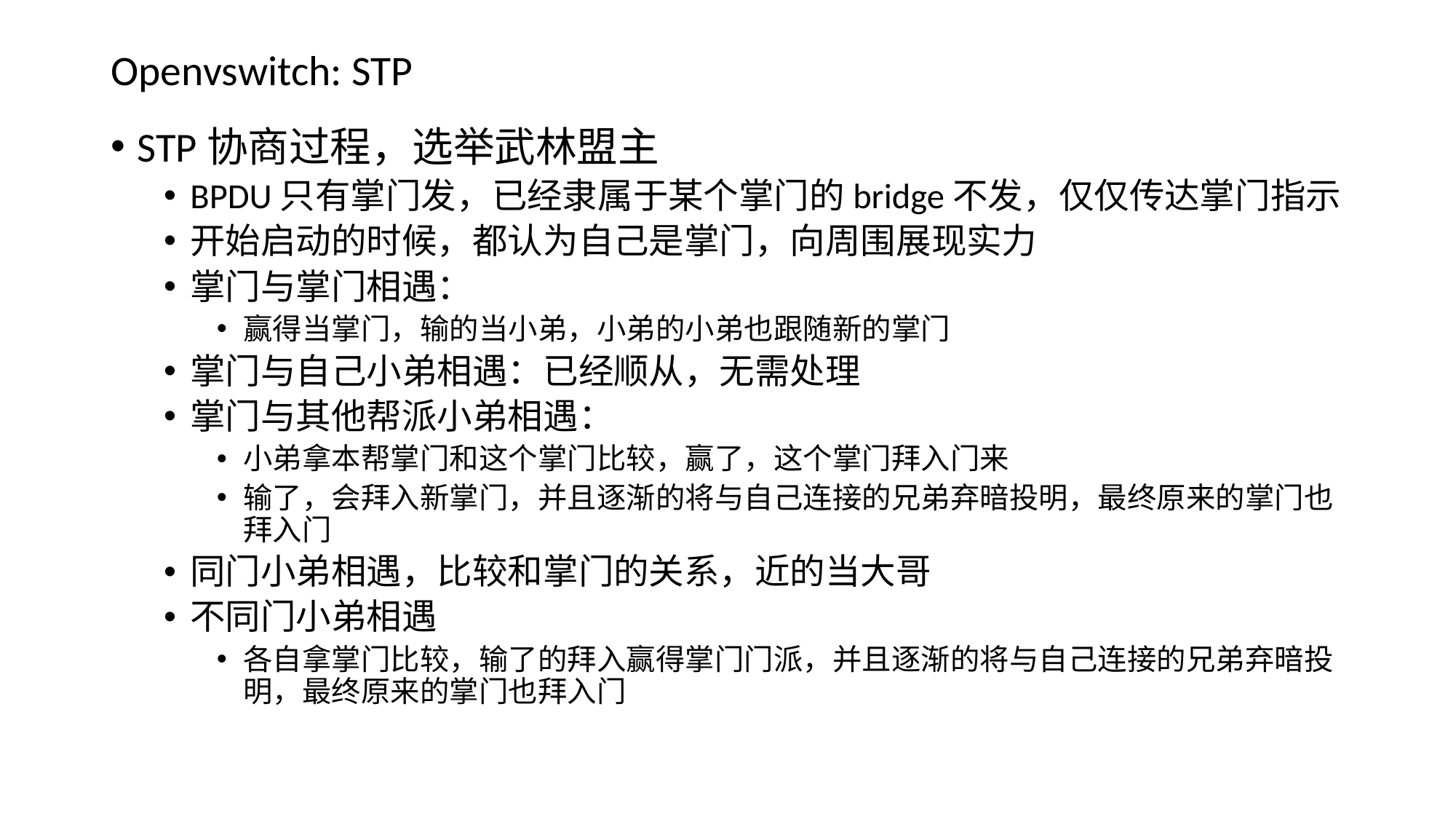

# Openvswitch: STP
STP协商过程，选举武林盟主
BPDU只有掌门发，已经隶属于某个掌门的bridge不发，仅仅传达掌门指示
开始启动的时候，都认为自己是掌门，向周围展现实力
掌门与掌门相遇：
赢得当掌门，输的当小弟，小弟的小弟也跟随新的掌门
掌门与自己小弟相遇：已经顺从，无需处理
掌门与其他帮派小弟相遇：
小弟拿本帮掌门和这个掌门比较，赢了，这个掌门拜入门来
输了，会拜入新掌门，并且逐渐的将与自己连接的兄弟弃暗投明，最终原来的掌门也拜入门
同门小弟相遇，比较和掌门的关系，近的当大哥
不同门小弟相遇
各自拿掌门比较，输了的拜入赢得掌门门派，并且逐渐的将与自己连接的兄弟弃暗投明，最终原来的掌门也拜入门